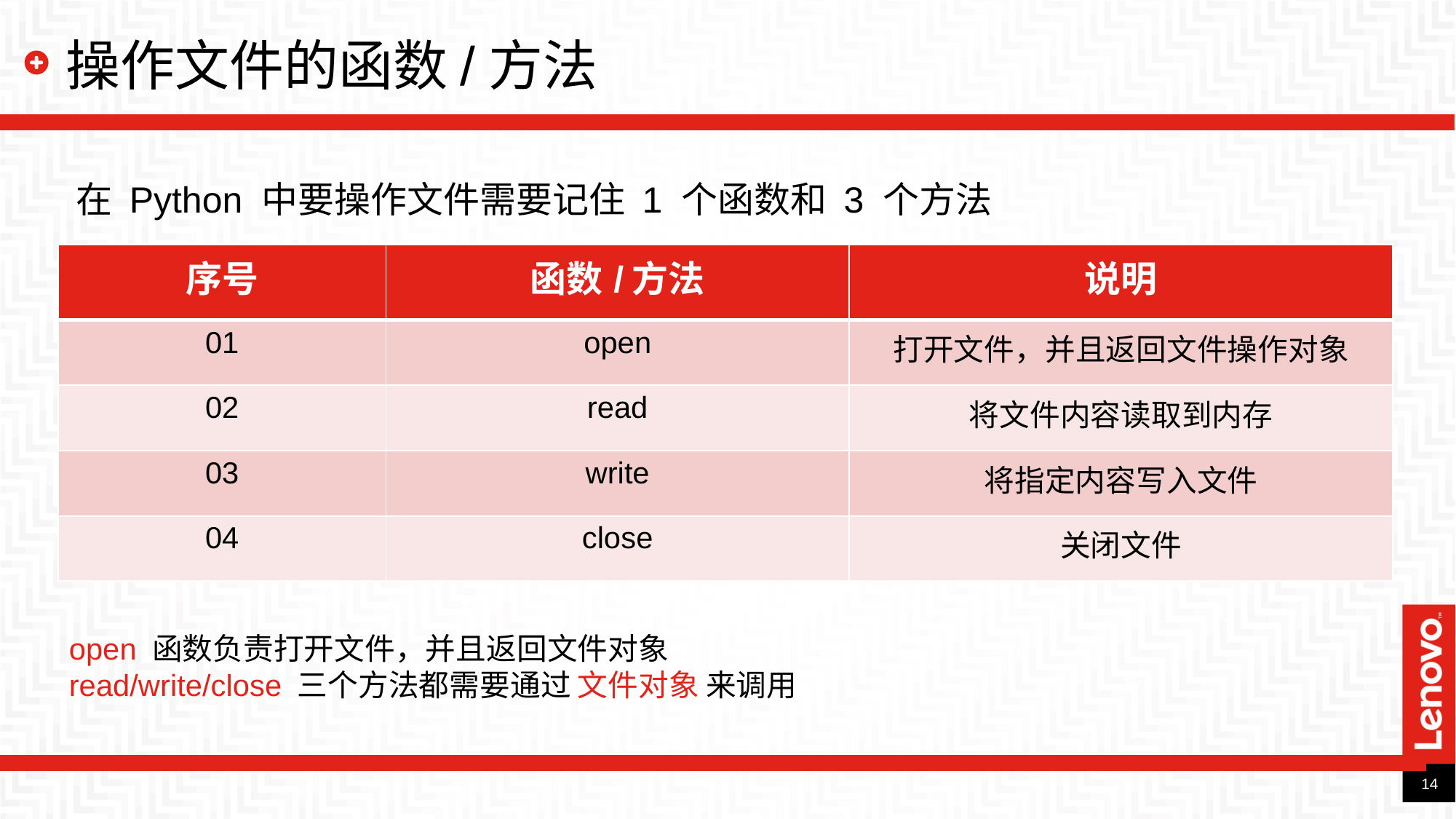

# 操作文件的函数/方法
在 Python 中要操作文件需要记住 1 个函数和 3 个方法
| 序号 | 函数/方法 | 说明 |
| --- | --- | --- |
| 01 | open | 打开文件，并且返回文件操作对象 |
| 02 | read | 将文件内容读取到内存 |
| 03 | write | 将指定内容写入文件 |
| 04 | close | 关闭文件 |
open 函数负责打开文件，并且返回文件对象
read/write/close 三个方法都需要通过 文件对象 来调用